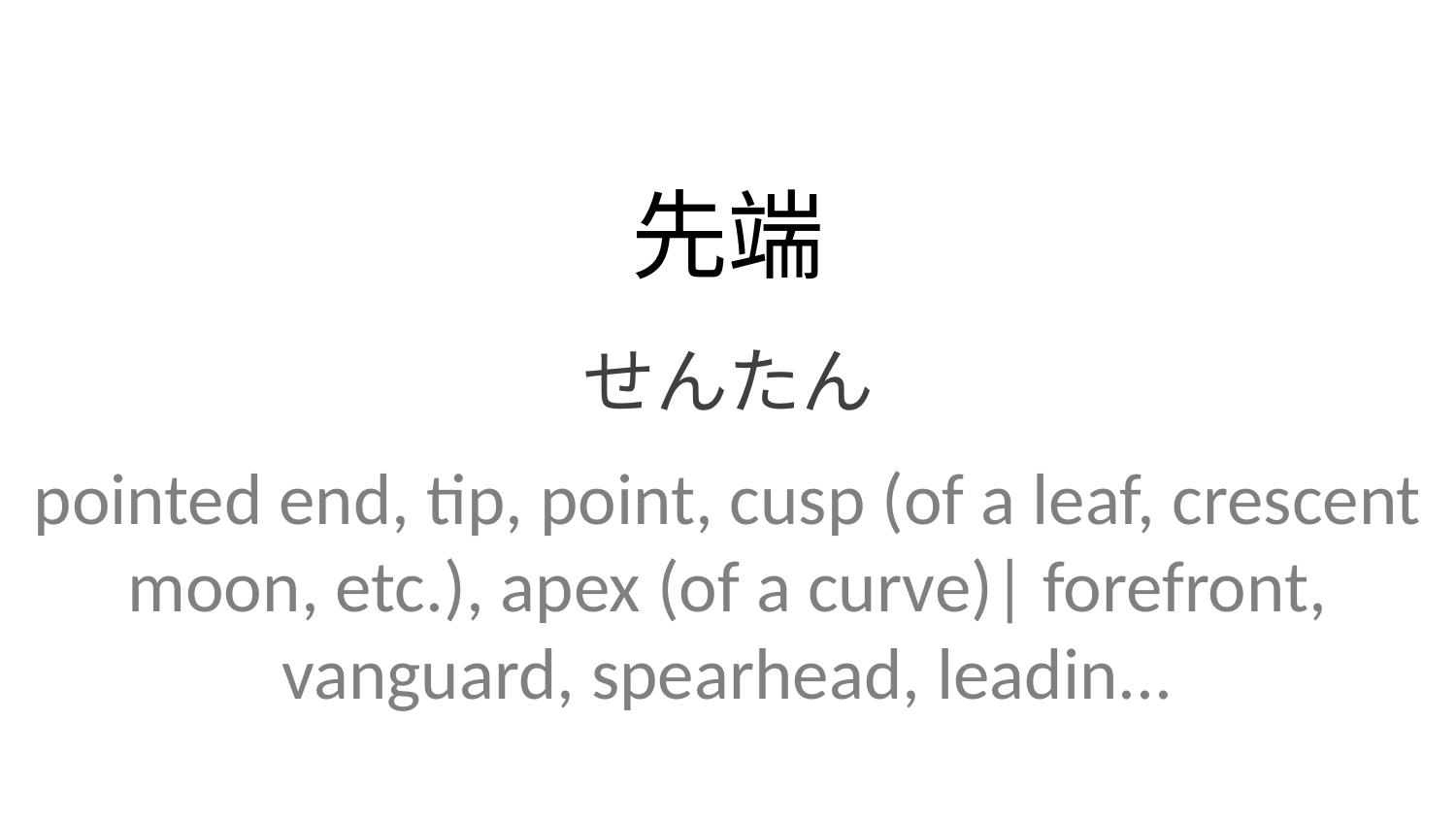

先端

せんたん
pointed end, tip, point, cusp (of a leaf, crescent moon, etc.), apex (of a curve)| forefront, vanguard, spearhead, leadin...